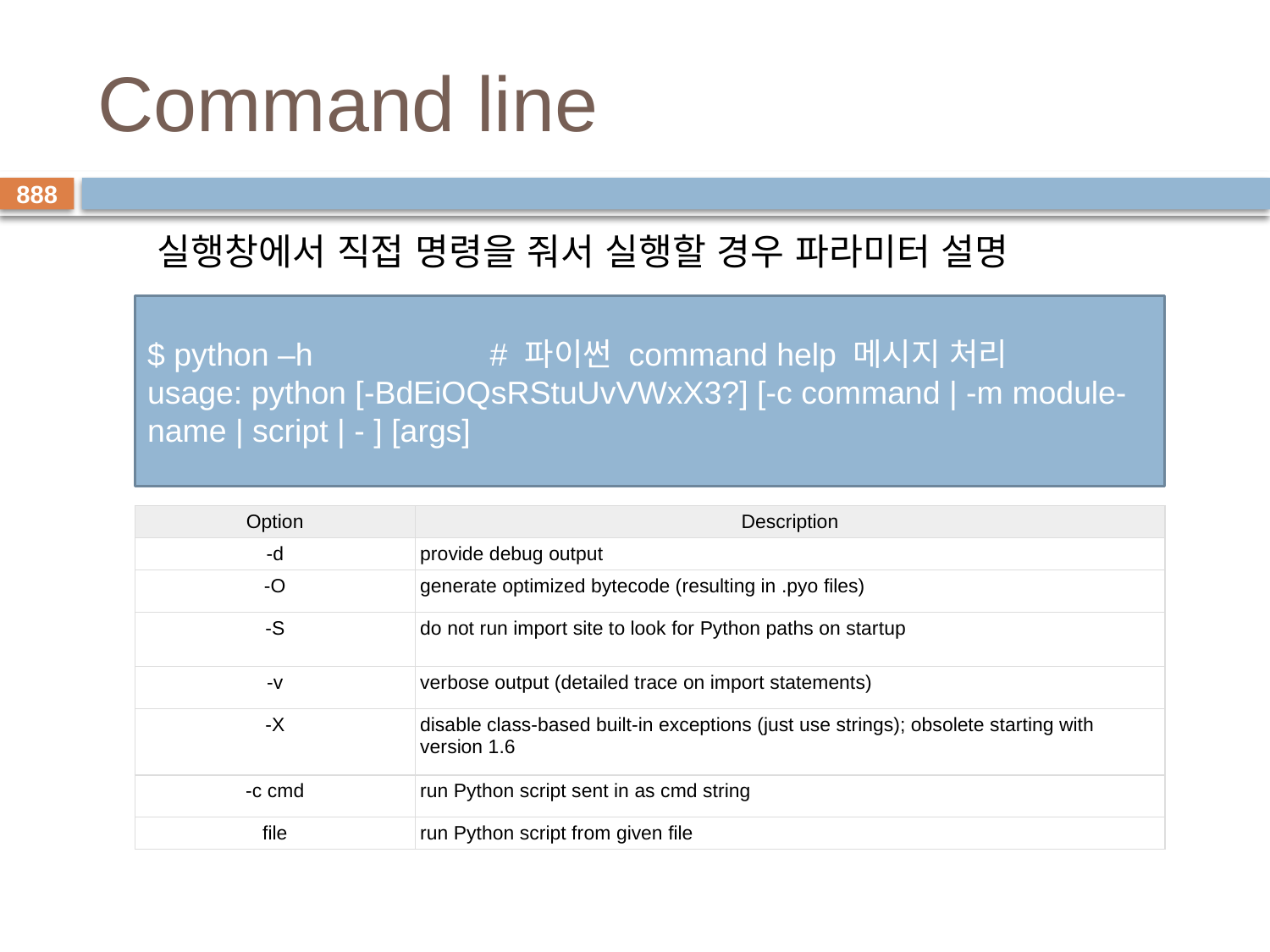

# Command line
888
실행창에서 직접 명령을 줘서 실행할 경우 파라미터 설명
$ python –h                    # 파이썬 command help 메시지 처리
usage: python [-BdEiOQsRStuUvVWxX3?] [-c command | -m module-name | script | - ] [args]
| Option | Description |
| --- | --- |
| -d | provide debug output |
| -O | generate optimized bytecode (resulting in .pyo files) |
| -S | do not run import site to look for Python paths on startup |
| -v | verbose output (detailed trace on import statements) |
| -X | disable class-based built-in exceptions (just use strings); obsolete starting with version 1.6 |
| -c cmd | run Python script sent in as cmd string |
| file | run Python script from given file |